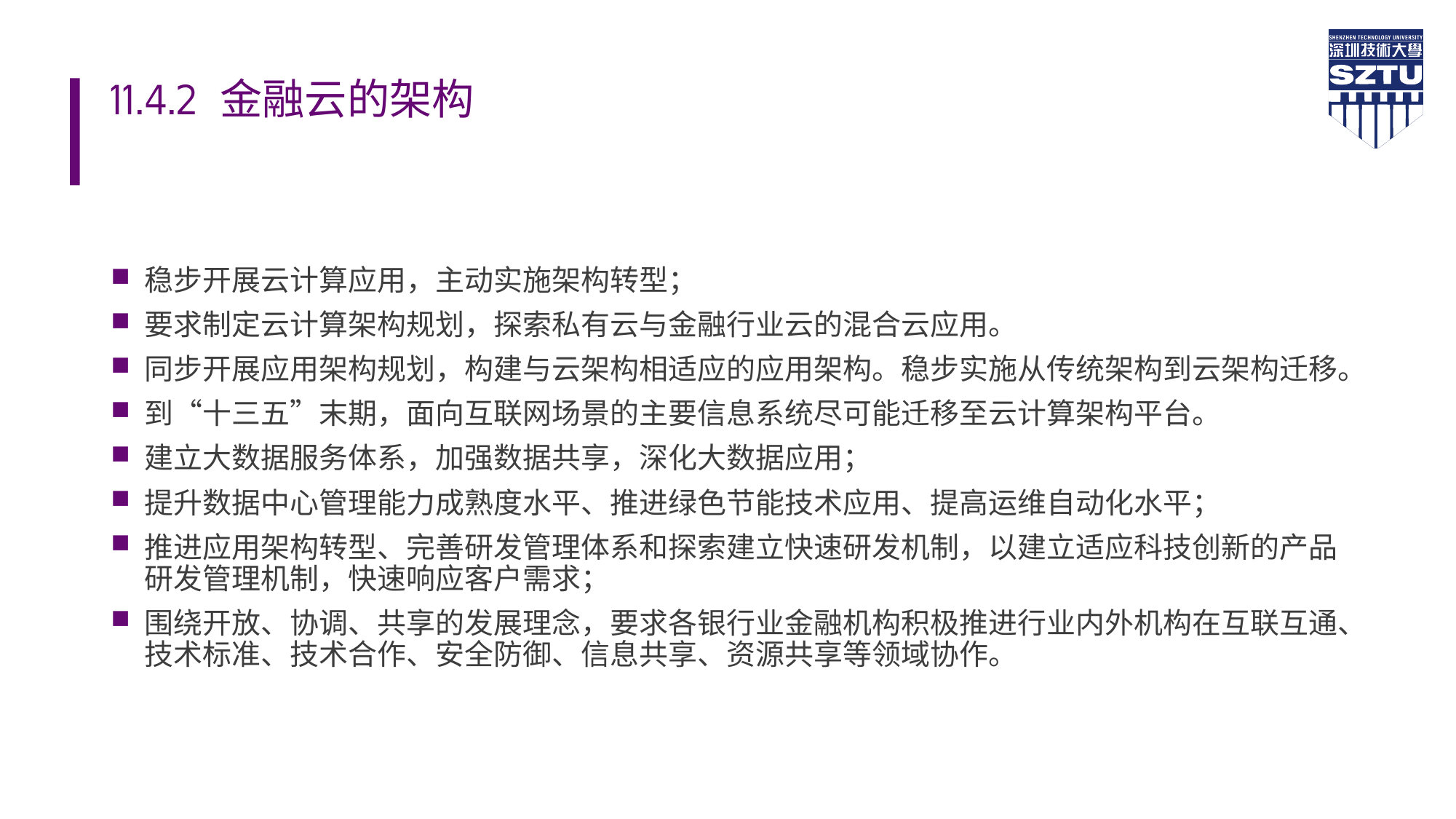

# 11.4.2 金融云的架构
稳步开展云计算应用，主动实施架构转型；
要求制定云计算架构规划，探索私有云与金融行业云的混合云应用。
同步开展应用架构规划，构建与云架构相适应的应用架构。稳步实施从传统架构到云架构迁移。
到“十三五”末期，面向互联网场景的主要信息系统尽可能迁移至云计算架构平台。
建立大数据服务体系，加强数据共享，深化大数据应用；
提升数据中心管理能力成熟度水平、推进绿色节能技术应用、提高运维自动化水平；
推进应用架构转型、完善研发管理体系和探索建立快速研发机制，以建立适应科技创新的产品研发管理机制，快速响应客户需求；
围绕开放、协调、共享的发展理念，要求各银行业金融机构积极推进行业内外机构在互联互通、技术标准、技术合作、安全防御、信息共享、资源共享等领域协作。